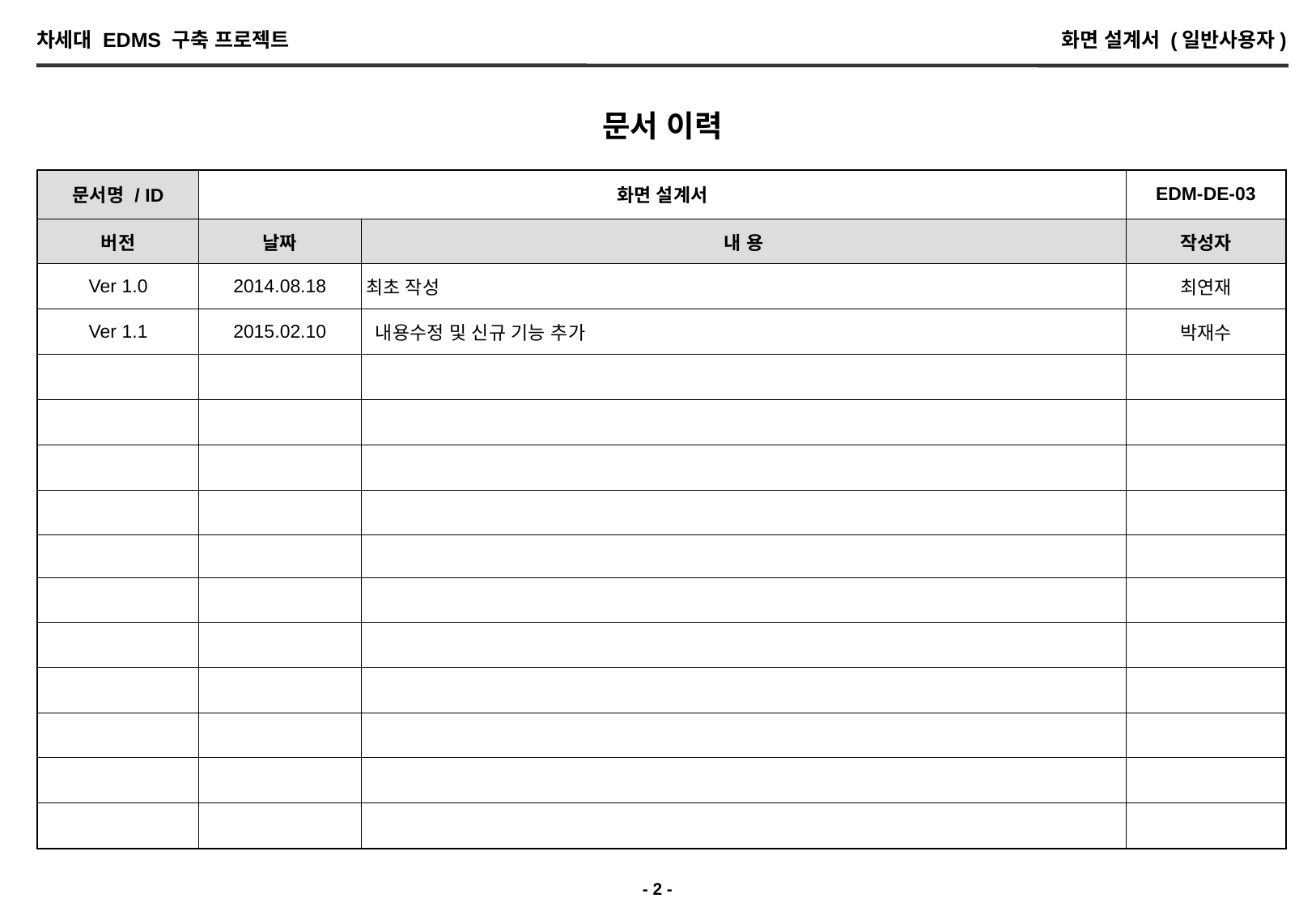

문서 이력
| 문서명 / ID | 화면 설계서 |  | EDM-DE-03 |
| --- | --- | --- | --- |
| 버전 | 날짜 | 내 용 | 작성자 |
| Ver 1.0 | 2014.08.18 | 최초 작성 | 최연재 |
| Ver 1.1 | 2015.02.10 | 내용수정 및 신규 기능 추가 | 박재수 |
|  |  |  |  |
|  |  |  |  |
|  |  |  |  |
|  |  |  |  |
|  |  |  |  |
|  |  |  |  |
|  |  |  |  |
|  |  |  |  |
|  |  |  |  |
|  |  |  |  |
|  |  |  |  |